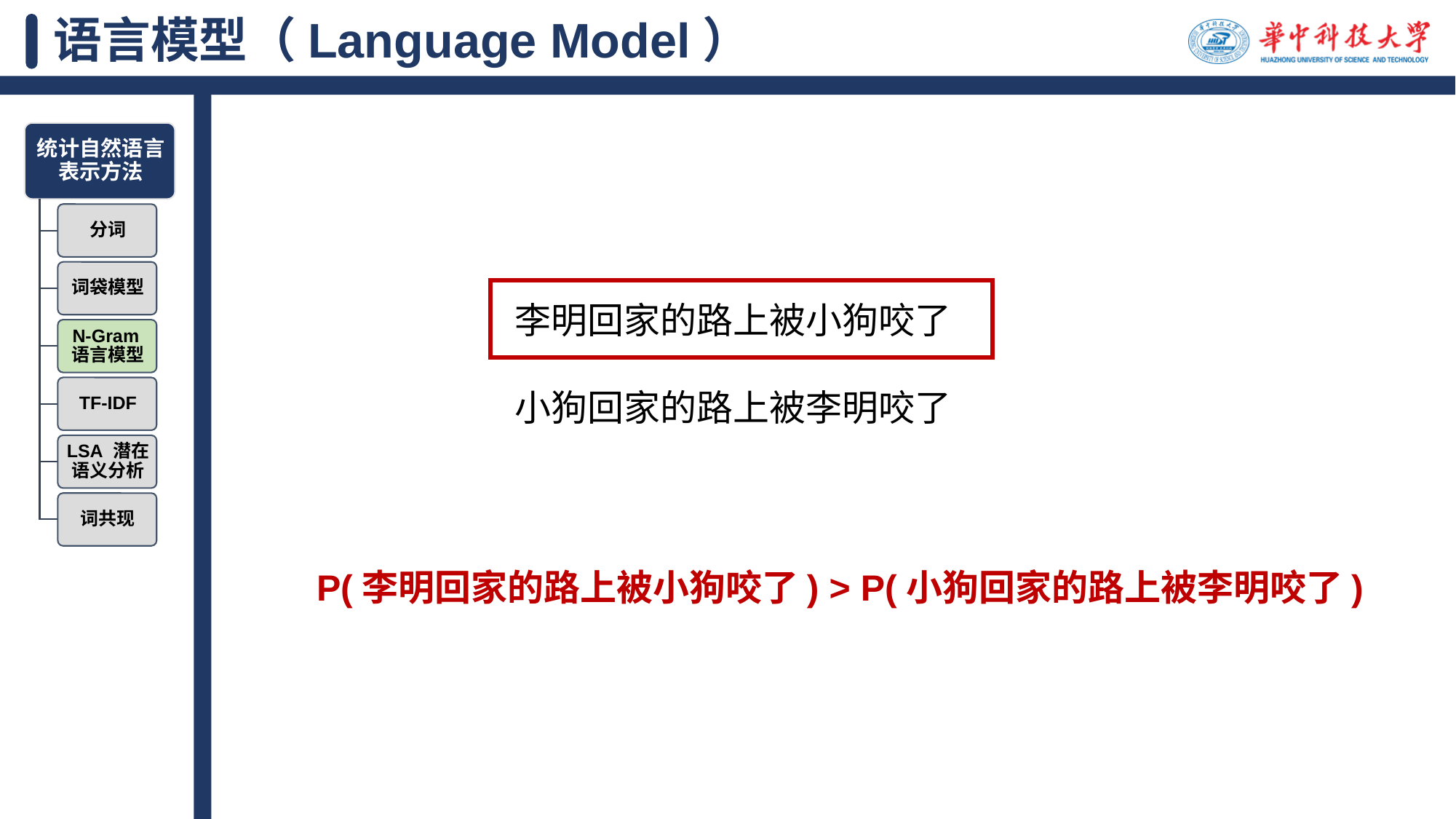

# 语言模型（Language Model）
统计自然语言表示方法
分词
词袋模型
N-Gram语言模型
TF-IDF
LSA 潜在语义分析
词共现

李明回家的路上被小狗咬了

小狗回家的路上被李明咬了
P(李明回家的路上被小狗咬了) > P(小狗回家的路上被李明咬了)